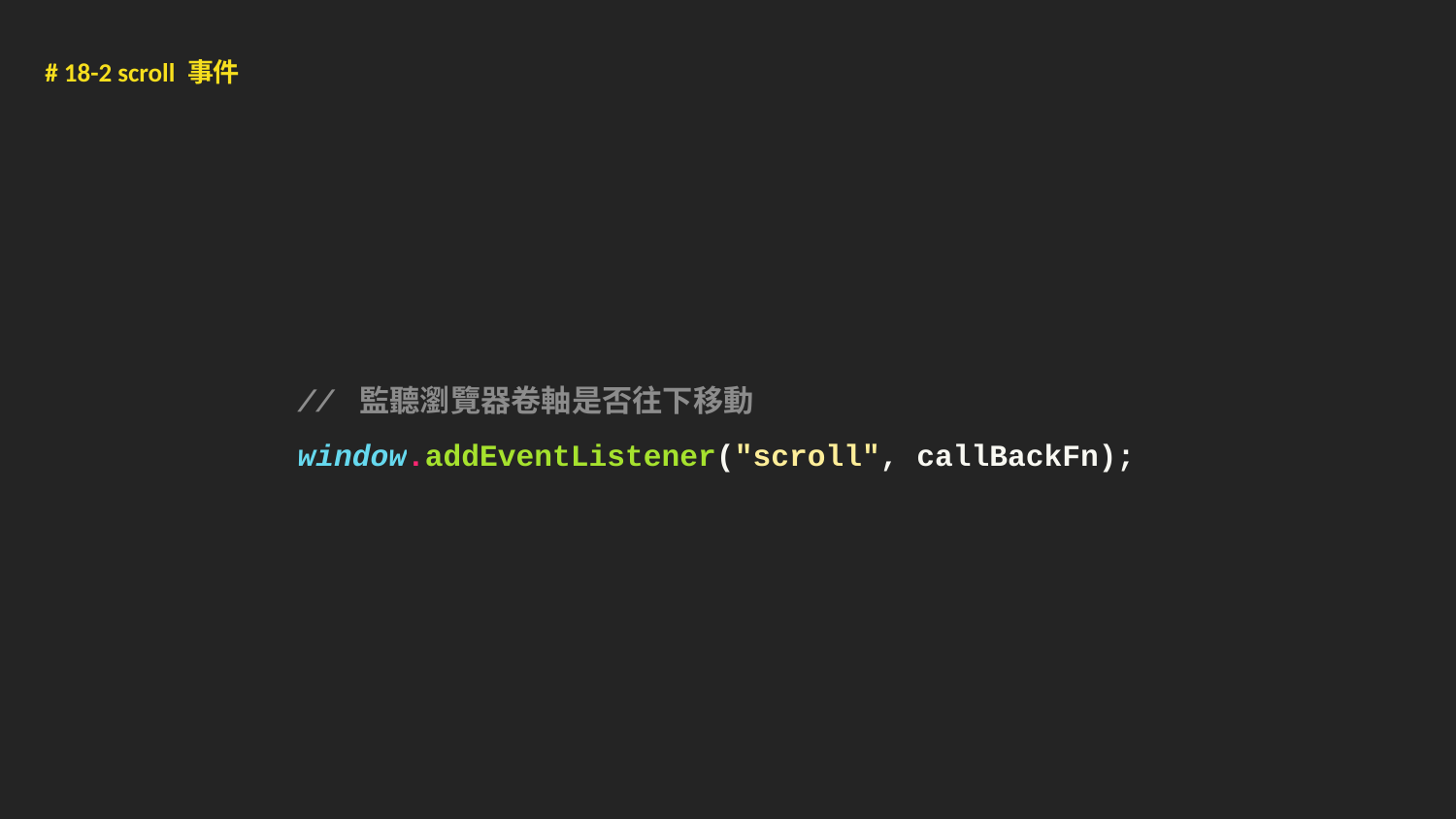

# 18-2 scroll 事件
// 監聽瀏覽器卷軸是否往下移動
window.addEventListener("scroll", callBackFn);